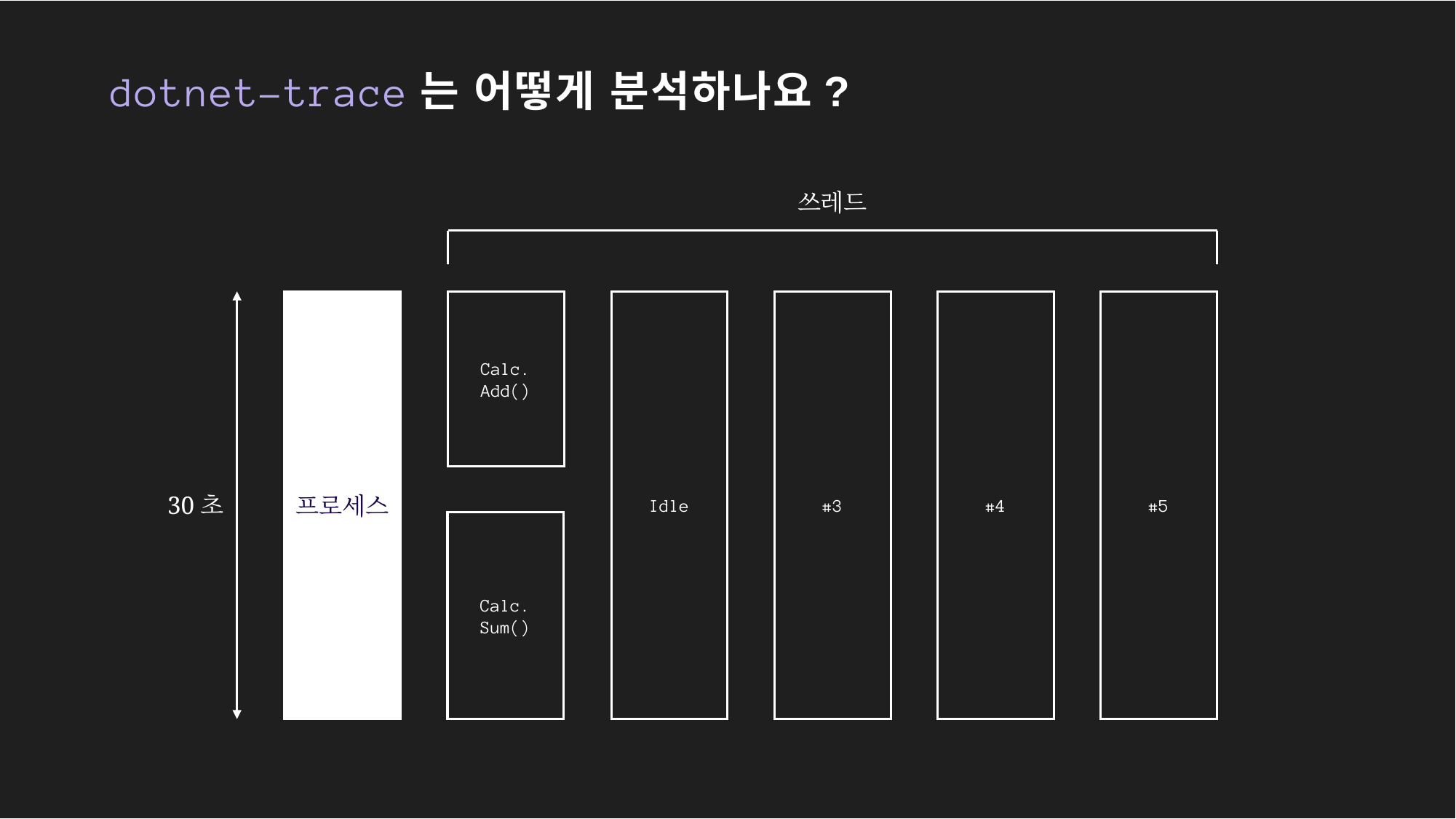

# dotnet-trace는 어떻게 분석하나요?
쓰레드
프로세스
Idle
#3
#4
#5
Calc.
Add()
30초
Calc.
Sum()